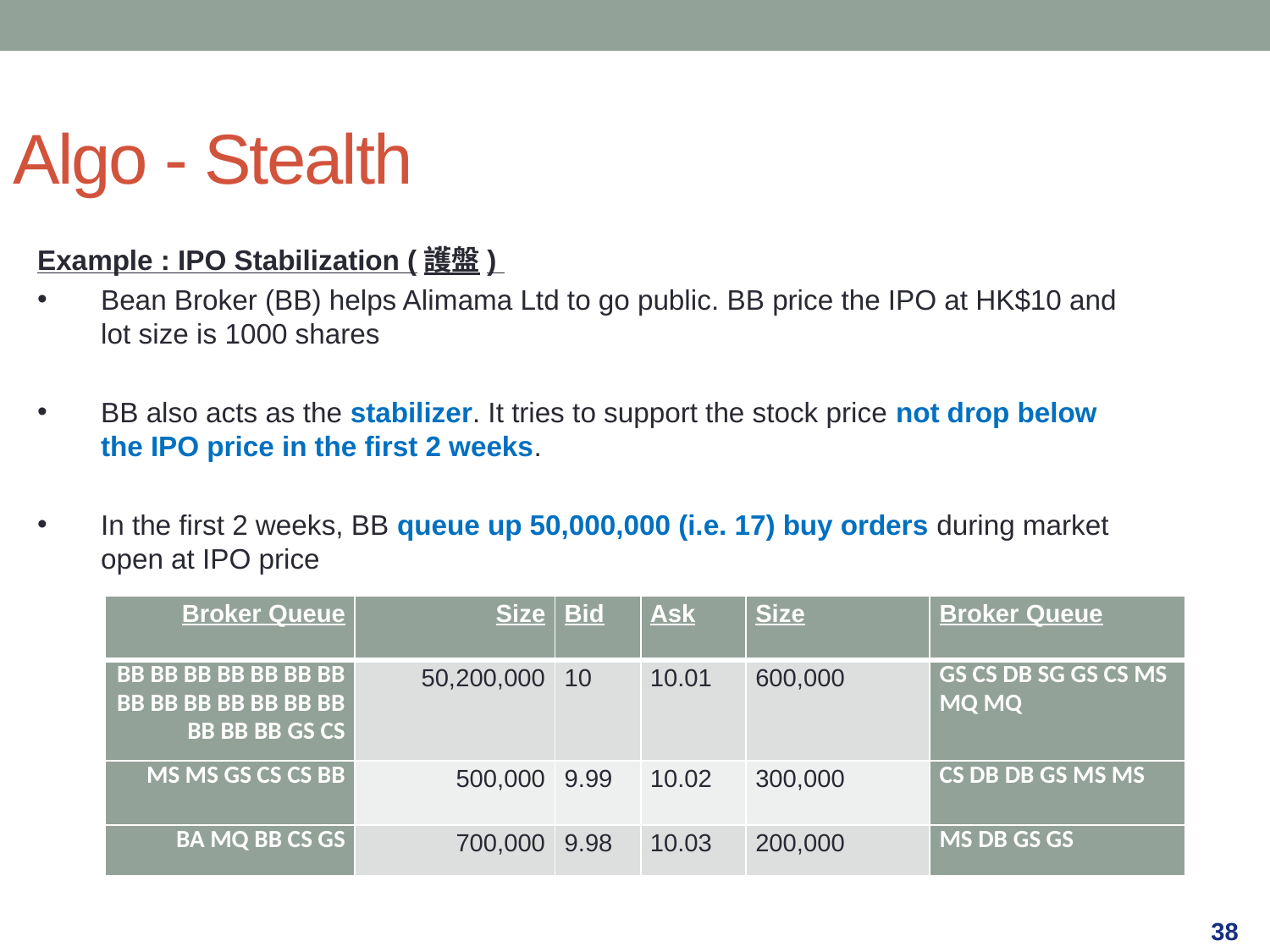

Algo - Stealth
Example : IPO Stabilization (護盤)
Bean Broker (BB) helps Alimama Ltd to go public. BB price the IPO at HK$10 and lot size is 1000 shares

BB also acts as the stabilizer. It tries to support the stock price not drop below the IPO price in the first 2 weeks.

In the first 2 weeks, BB queue up 50,000,000 (i.e. 17) buy orders during market open at IPO price

| Broker Queue | Size | Bid | Ask | Size | Broker Queue |
| --- | --- | --- | --- | --- | --- |
| BB BB BB BB BB BB BB BB BB BB BB BB BB BB BB BB BB GS CS | 50,200,000 | 10 | 10.01 | 600,000 | GS CS DB SG GS CS MS MQ MQ |
| MS MS GS CS CS BB | 500,000 | 9.99 | 10.02 | 300,000 | CS DB DB GS MS MS |
| BA MQ BB CS GS | 700,000 | 9.98 | 10.03 | 200,000 | MS DB GS GS |
38